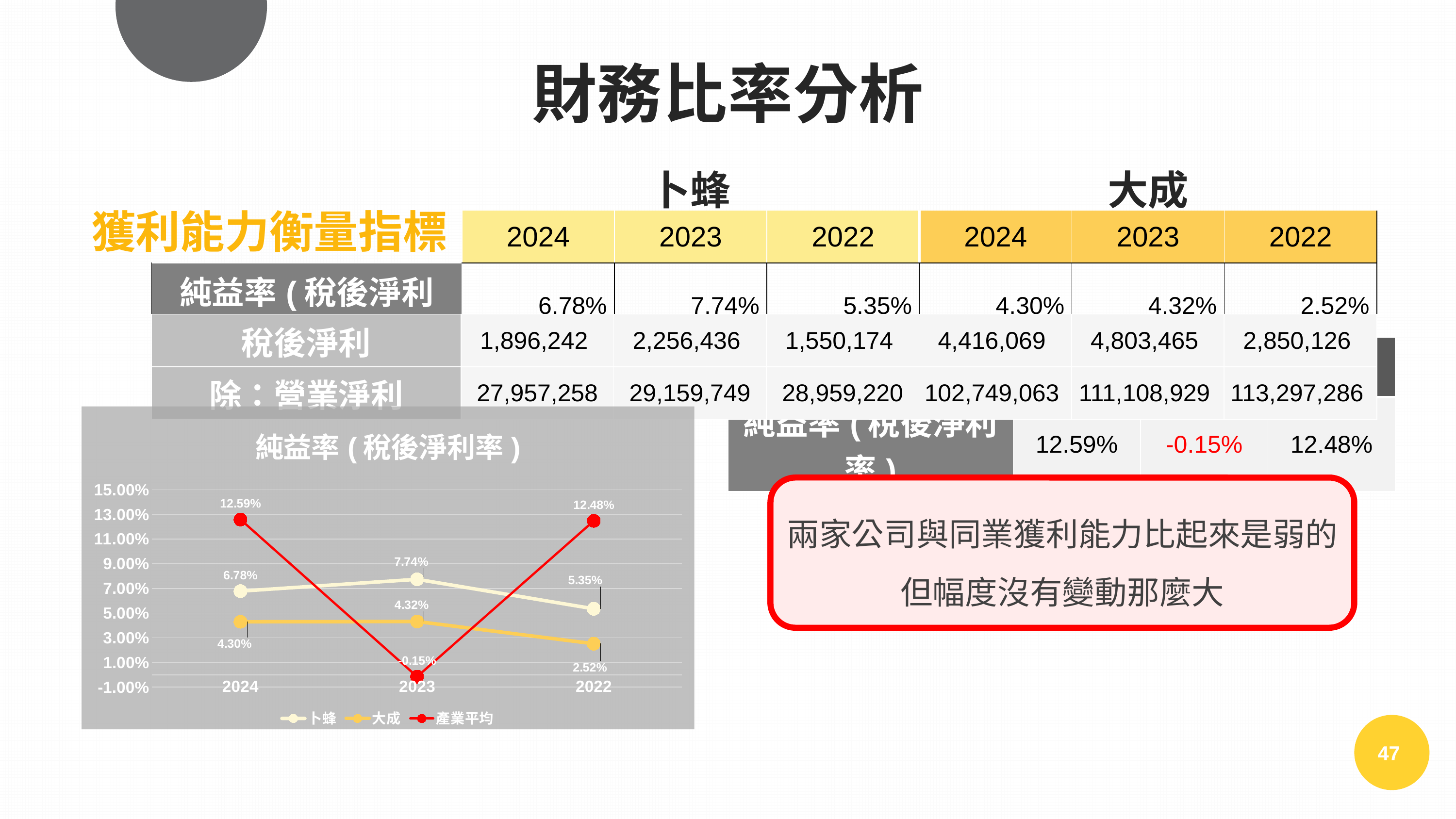

財務比率分析
|  | 卜蜂 |  |  | 大成 |  |  |
| --- | --- | --- | --- | --- | --- | --- |
|  | 2024 | 2023 | 2022 | 2024 | 2023 | 2022 |
| 純益率(稅後淨利率) | 6.78% | 7.74% | 5.35% | 4.30% | 4.32% | 2.52% |
獲利能力衡量指標
| 稅後淨利 | 1,896,242 | 2,256,436 | 1,550,174 | 4,416,069 | 4,803,465 | 2,850,126 |
| --- | --- | --- | --- | --- | --- | --- |
| 除：營業淨利 | 27,957,258 | 29,159,749 | 28,959,220 | 102,749,063 | 111,108,929 | 113,297,286 |
| 產業平均 | 2024 | 2023 | 2022 |
| --- | --- | --- | --- |
| 純益率(稅後淨利率) | 12.59% | -0.15% | 12.48% |

### Chart: 純益率(稅後淨利率)

| Category | 卜蜂 | 大成 | 產業平均 |
|---|---|---|---|
| 2024 | 0.0678 | 0.043 | 0.1259 |
| 2023 | 0.0774 | 0.0432 | -0.0015 |
| 2022 | 0.0535 | 0.0252 | 0.1248 |
兩家公司與同業獲利能力比起來是弱的
但幅度沒有變動那麼大

47